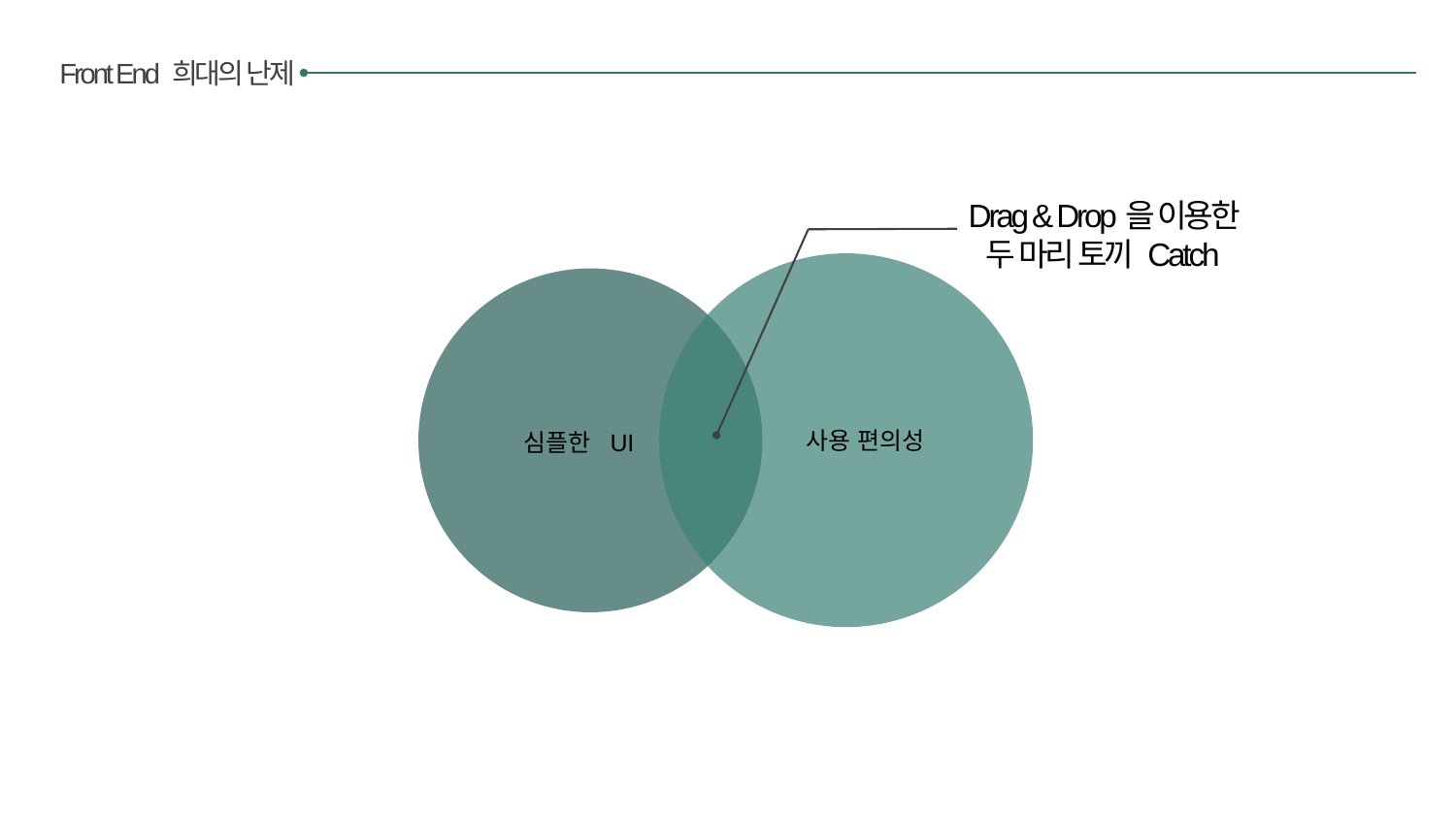

Front End 희대의 난제
Drag & Drop을 이용한 두 마리 토끼 Catch

사용 편의성
심플한  UI